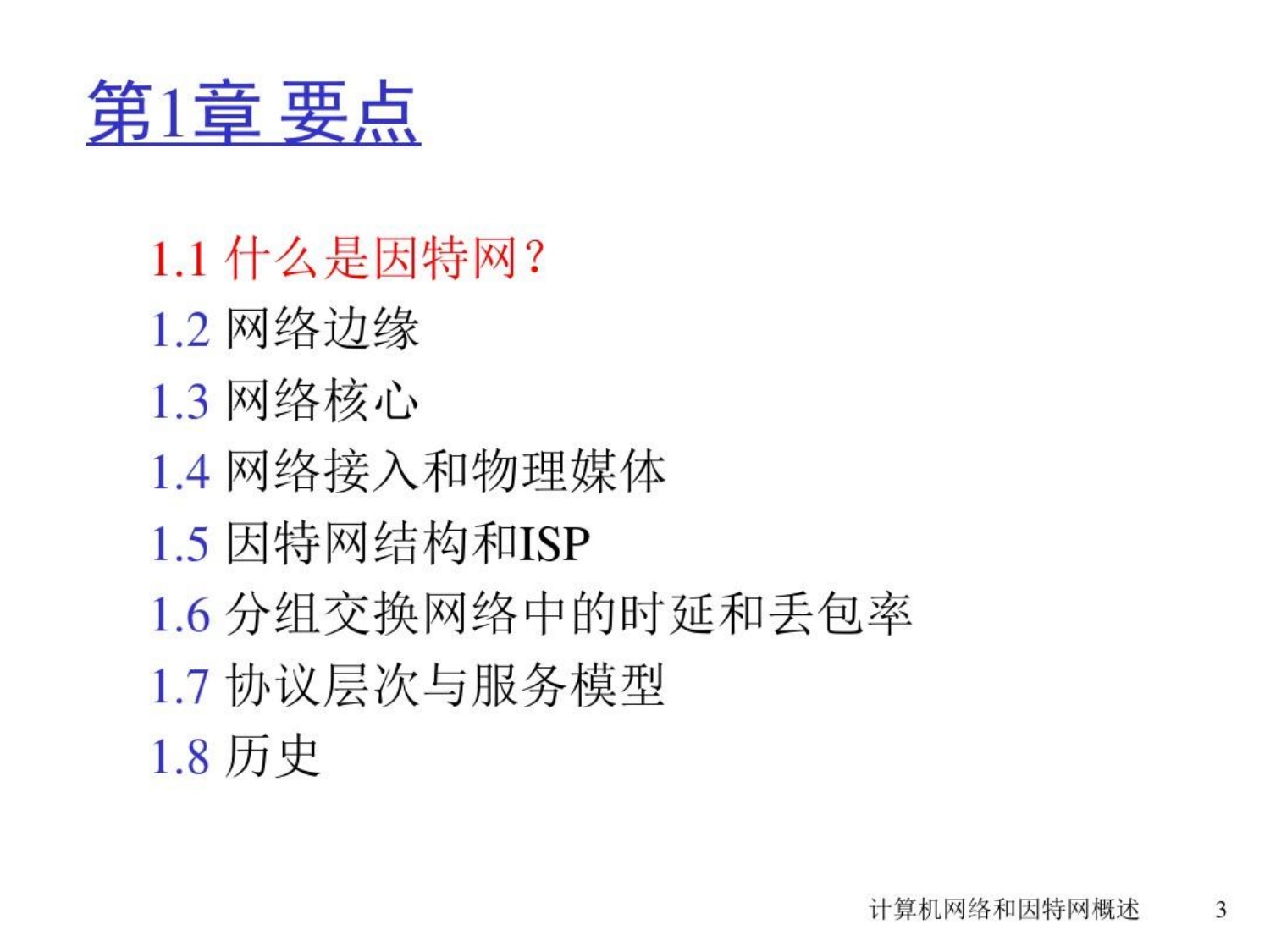

第1章要点

1.1什么是因特网?

1.2网络边缘

1.3网络核心

1.4网络接入和物理媒体

1.5因特网结构和ISP

1.6分组交换网络中的时延和丢包率

1.7协议层次与服务模型

18历史

计算机网络和因特网概述